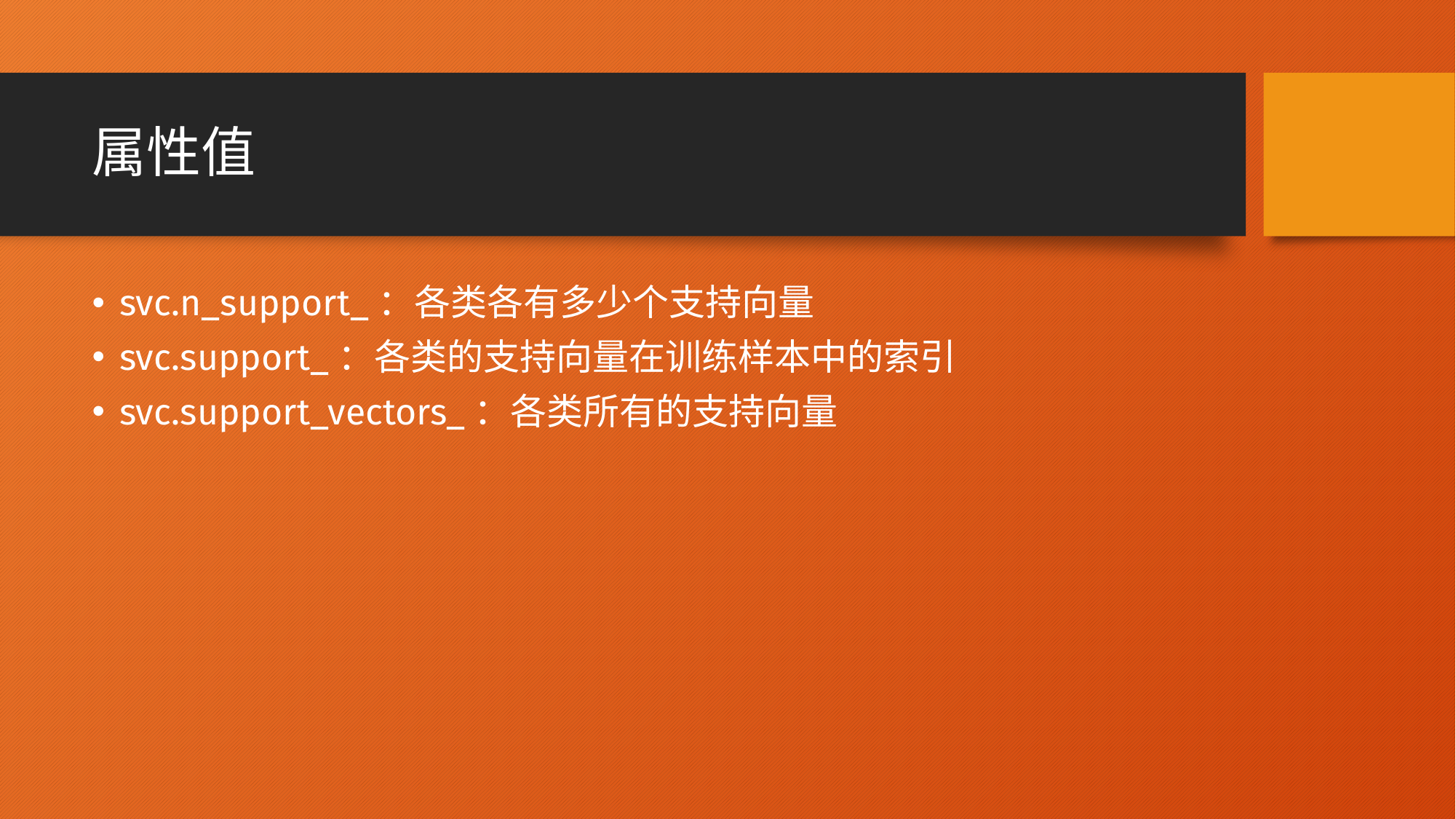

# 属性值
svc.n_support_：各类各有多少个支持向量
svc.support_：各类的支持向量在训练样本中的索引
svc.support_vectors_：各类所有的支持向量